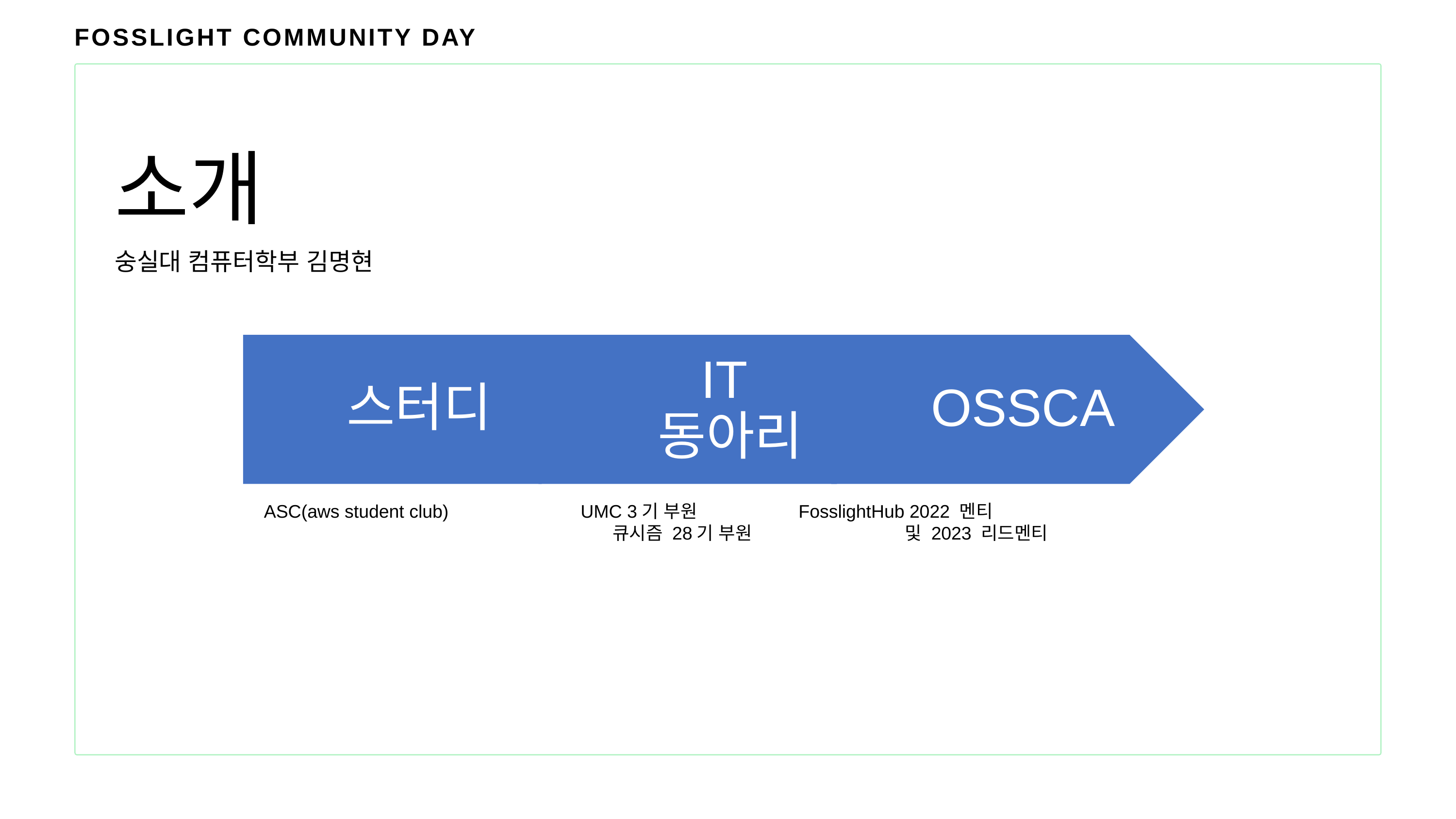

FOSSLIGHT COMMUNITY DAY
소개

스터디
IT동아리
OSSCA
숭실대 컴퓨터학부 김명현
   ASC(aws student club)                          UMC 3기 부원                   FosslightHub 2022 멘티
					큐시즘 28기 부원                              및 2023 리드멘티